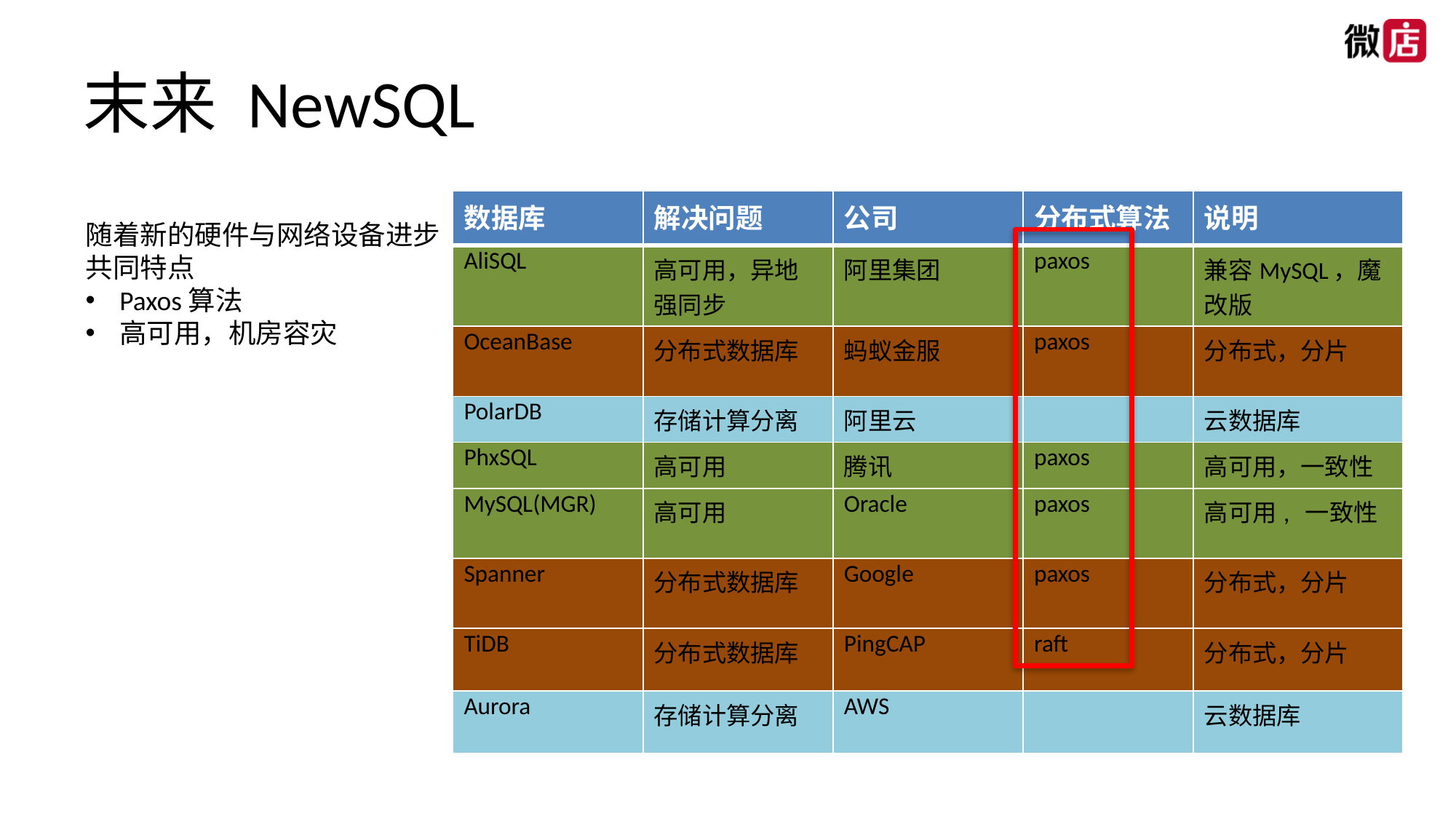

# 末来 NewSQL
| 数据库 | 解决问题 | 公司 | 分布式算法 | 说明 |
| --- | --- | --- | --- | --- |
| AliSQL | 高可用，异地强同步 | 阿里集团 | paxos | 兼容MySQL，魔改版 |
| OceanBase | 分布式数据库 | 蚂蚁金服 | paxos | 分布式，分片 |
| PolarDB | 存储计算分离 | 阿里云 |  | 云数据库 |
| PhxSQL | 高可用 | 腾讯 | paxos | 高可用，一致性 |
| MySQL(MGR) | 高可用 | Oracle | paxos | 高可用, 一致性 |
| Spanner | 分布式数据库 | Google | paxos | 分布式，分片 |
| TiDB | 分布式数据库 | PingCAP | raft | 分布式，分片 |
| Aurora | 存储计算分离 | AWS |  | 云数据库 |
随着新的硬件与网络设备进步
共同特点
Paxos算法
高可用，机房容灾